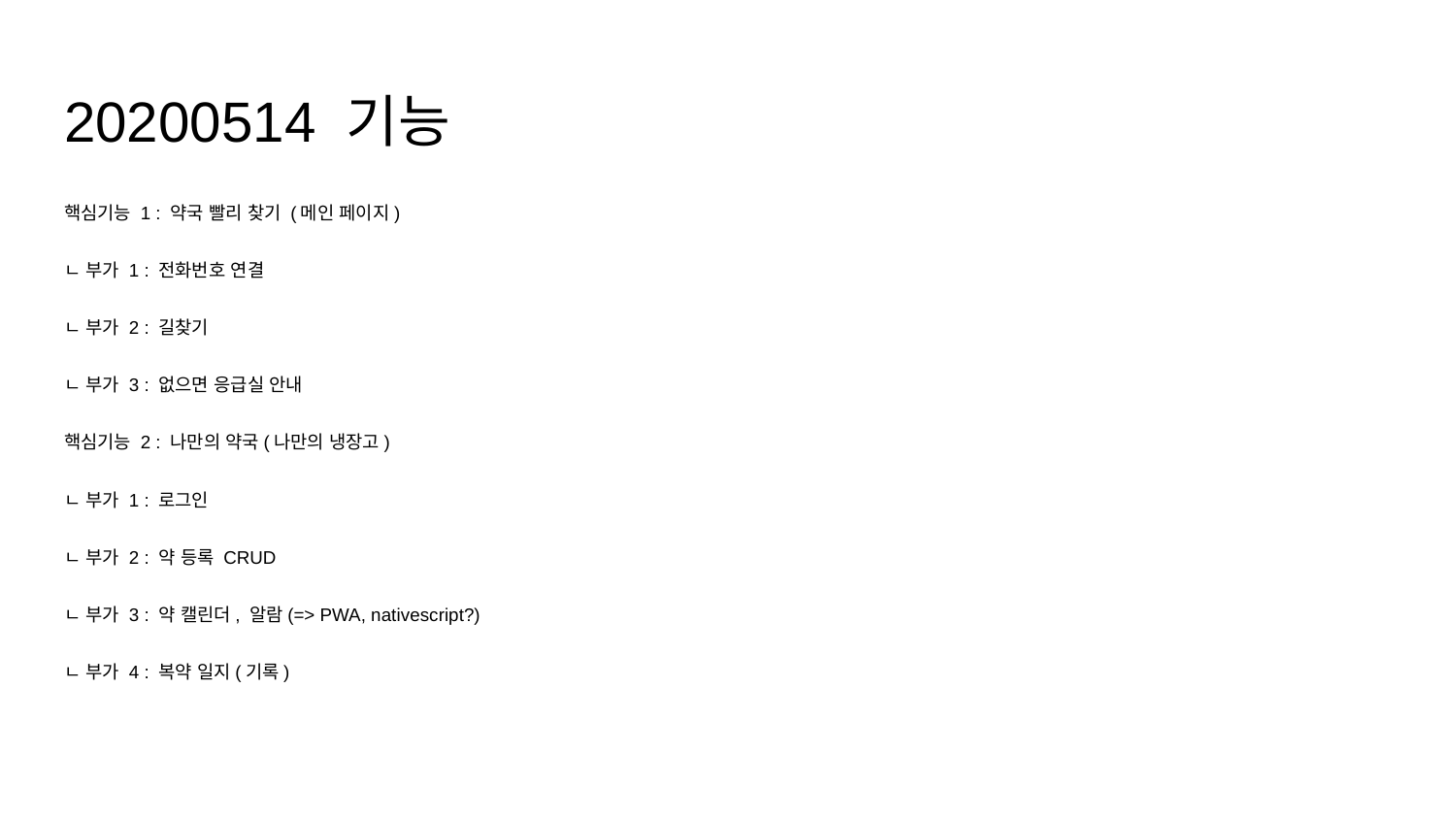

# 20200514 기능
핵심기능 1 : 약국 빨리 찾기 (메인 페이지)
ㄴ 부가 1 : 전화번호 연결
ㄴ 부가 2 : 길찾기
ㄴ 부가 3 : 없으면 응급실 안내
핵심기능 2 : 나만의 약국(나만의 냉장고)
ㄴ 부가 1 : 로그인
ㄴ 부가 2 : 약 등록 CRUD
ㄴ 부가 3 : 약 캘린더, 알람(=> PWA, nativescript?)
ㄴ 부가 4 : 복약 일지(기록)